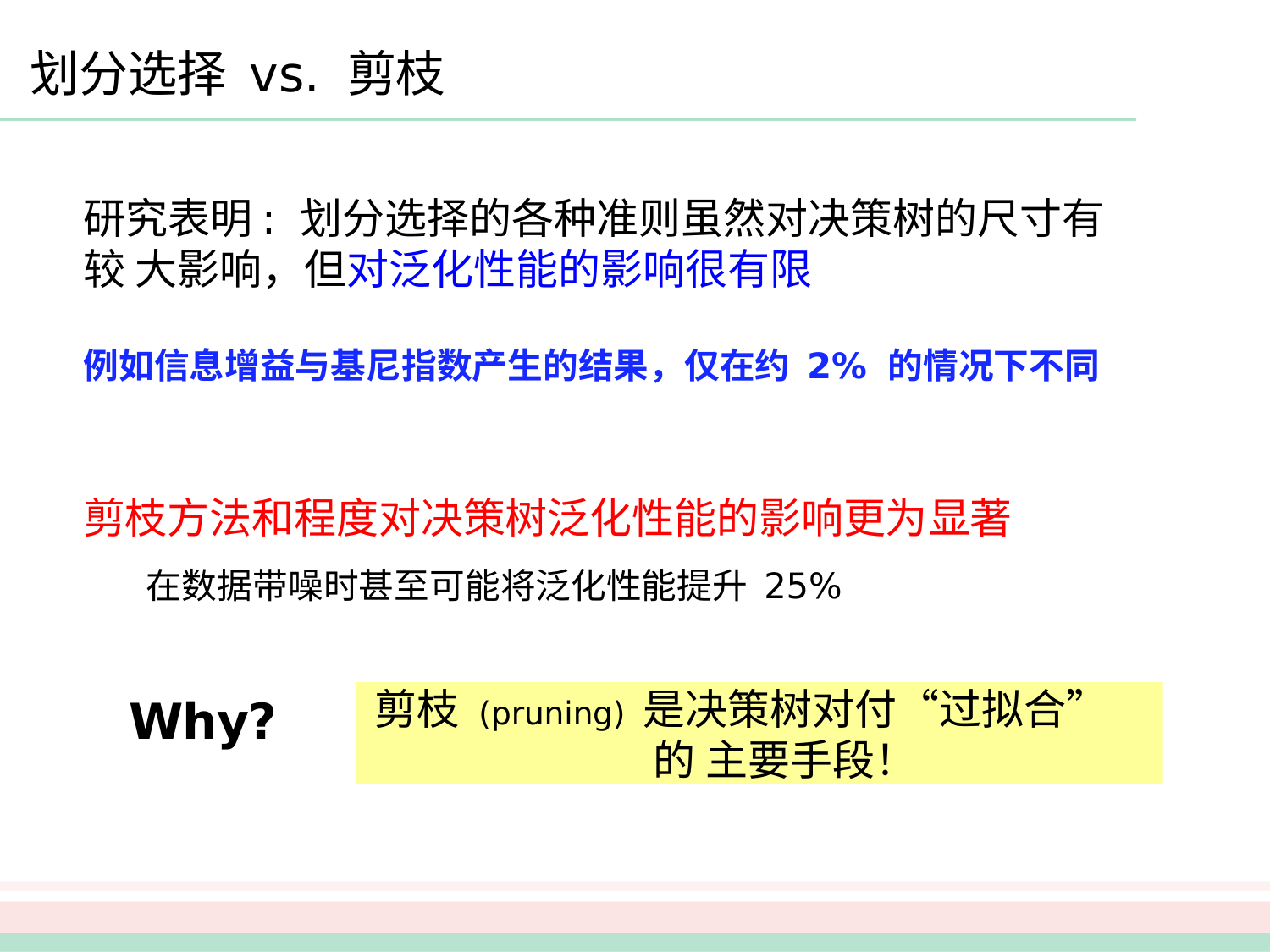

# 划分选择 vs. 剪枝
研究表明: 划分选择的各种准则虽然对决策树的尺寸有较 大影响，但对泛化性能的影响很有限

例如信息增益与基尼指数产生的结果，仅在约 2% 的情况下不同

剪枝方法和程度对决策树泛化性能的影响更为显著
在数据带噪时甚至可能将泛化性能提升 25%
剪枝 (pruning) 是决策树对付“过拟合”的 主要手段！
Why?